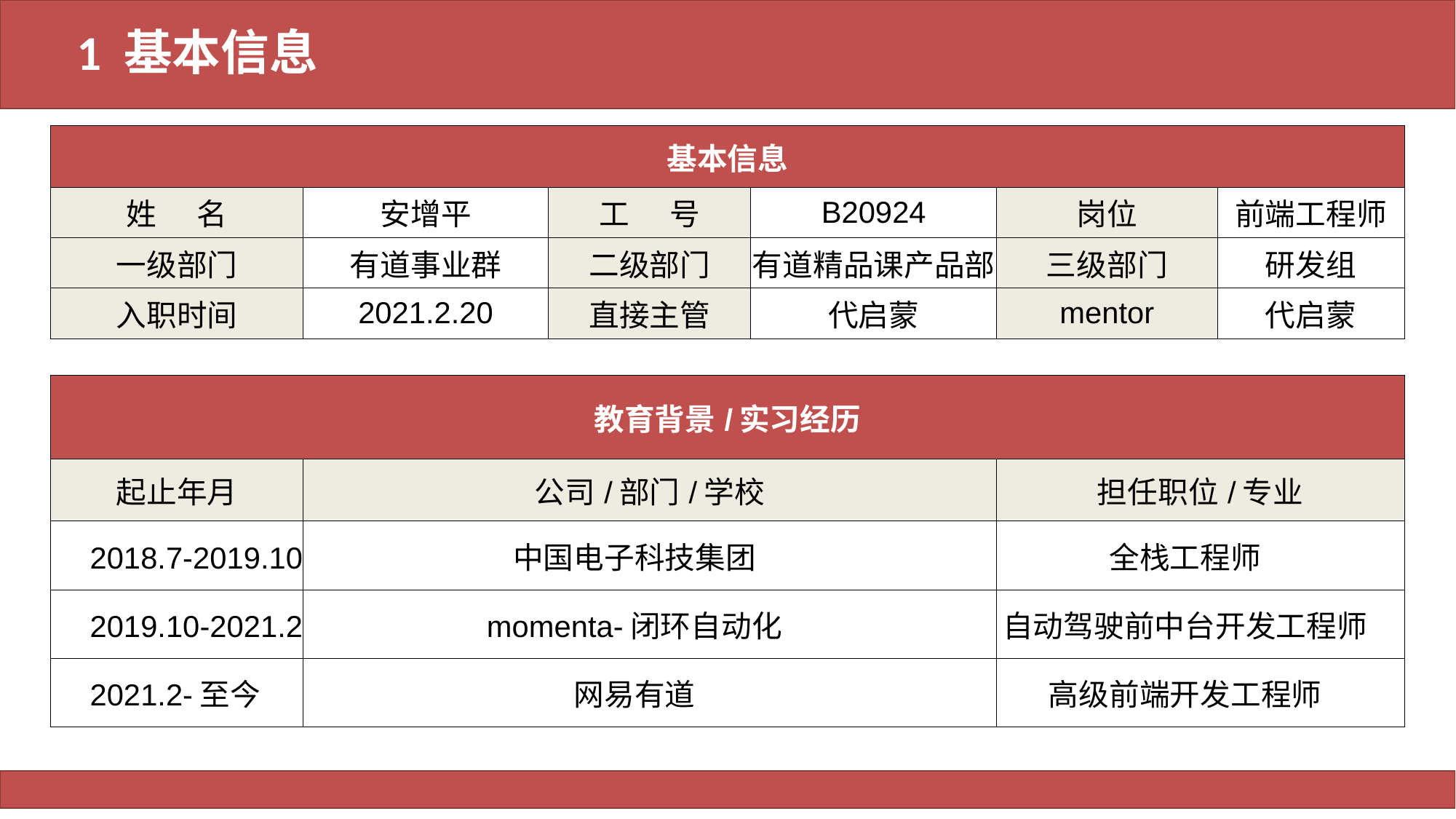

# 1 基本信息
| 基本信息 |  |  |  |  |  |
| --- | --- | --- | --- | --- | --- |
| 姓 名 | 安增平 | 工 号 | B20924 | 岗位 | 前端工程师 |
| 一级部门 | 有道事业群 | 二级部门 | 有道精品课产品部 | 三级部门 | 研发组 |
| 入职时间 | 2021.2.20 | 直接主管 | 代启蒙 | mentor | 代启蒙 |
| 教育背景/实习经历 |  |  |
| --- | --- | --- |
| 起止年月 | 公司/部门/学校 | 担任职位/专业 |
| 2018.7-2019.10 | 中国电子科技集团 | 全栈工程师 |
| 2019.10-2021.2 | momenta-闭环自动化 | 自动驾驶前中台开发工程师 |
| 2021.2-至今 | 网易有道 | 高级前端开发工程师 |